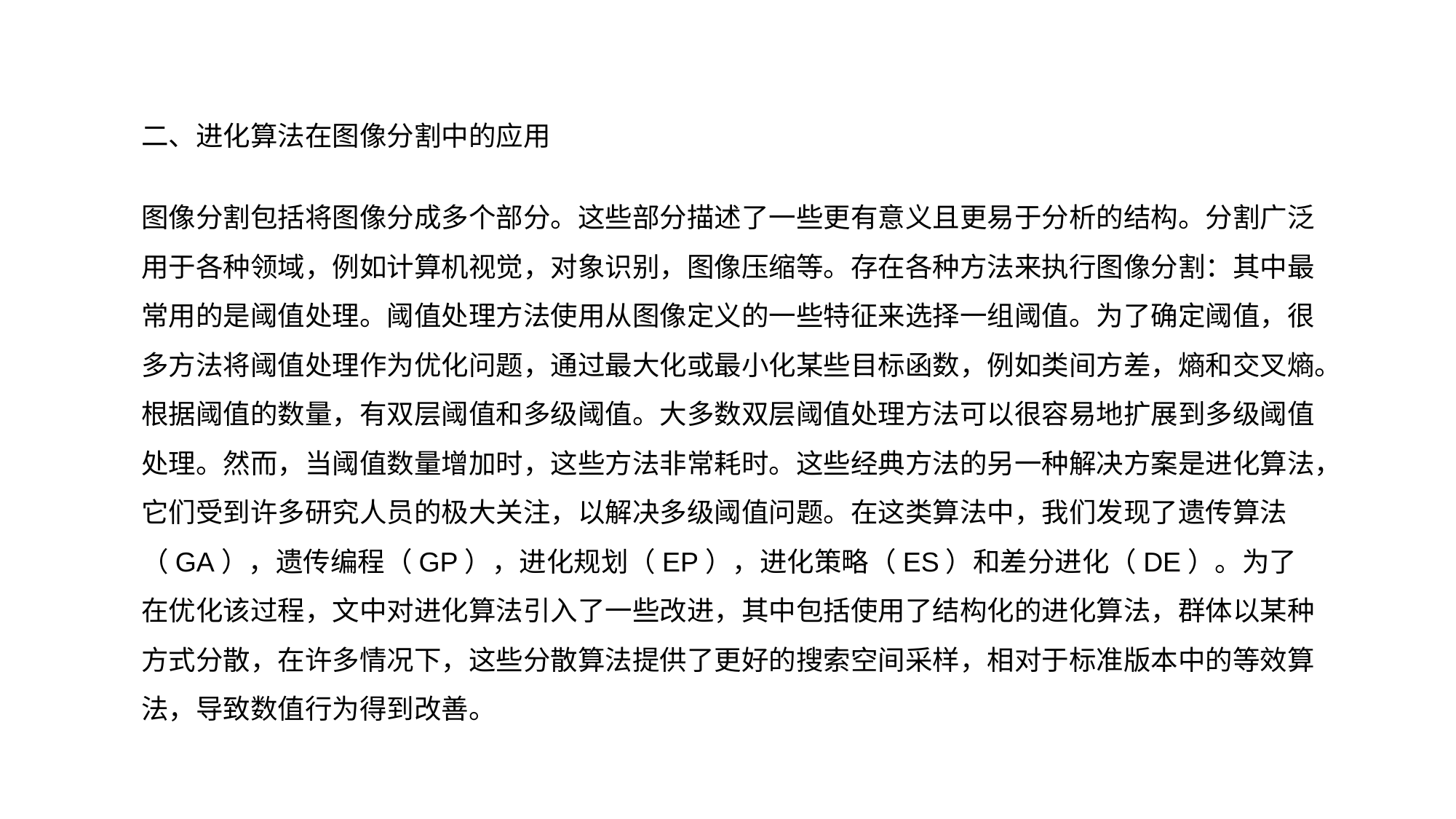

二、进化算法在图像分割中的应用

图像分割包括将图像分成多个部分。这些部分描述了一些更有意义且更易于分析的结构。分割广泛用于各种领域，例如计算机视觉，对象识别，图像压缩等。存在各种方法来执行图像分割：其中最常用的是阈值处理。阈值处理方法使用从图像定义的一些特征来选择一组阈值。为了确定阈值，很多方法将阈值处理作为优化问题，通过最大化或最小化某些目标函数，例如类间方差，熵和交叉熵。根据阈值的数量，有双层阈值和多级阈值。大多数双层阈值处理方法可以很容易地扩展到多级阈值处理。然而，当阈值数量增加时，这些方法非常耗时。这些经典方法的另一种解决方案是进化算法，它们受到许多研究人员的极大关注，以解决多级阈值问题。在这类算法中，我们发现了遗传算法（GA），遗传编程（GP），进化规划（EP），进化策略（ES）和差分进化（DE）。为了在优化该过程，文中对进化算法引入了一些改进，其中包括使用了结构化的进化算法，群体以某种方式分散，在许多情况下，这些分散算法提供了更好的搜索空间采样，相对于标准版本中的等效算法，导致数值行为得到改善。